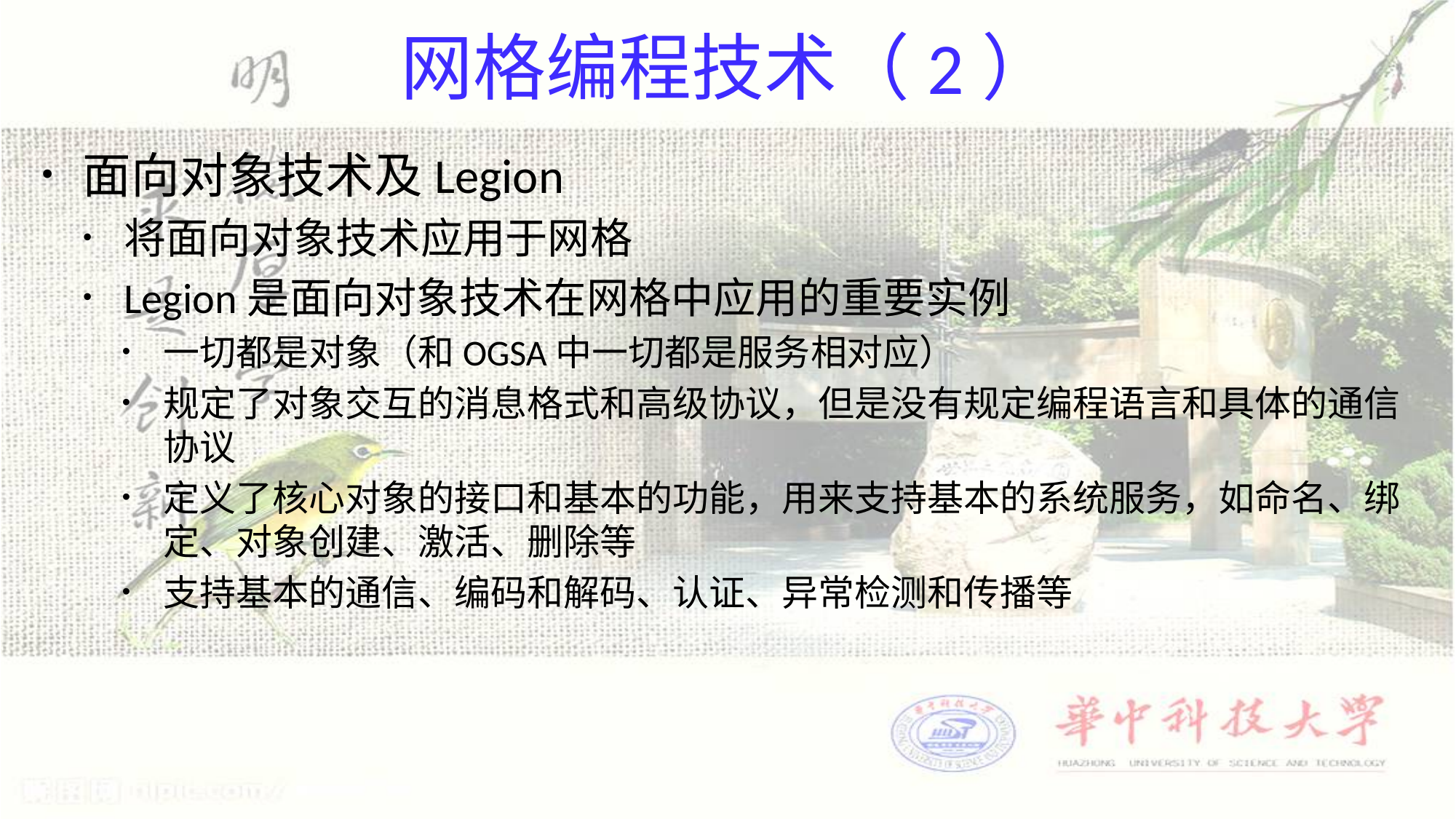

# 网格编程技术（2）
面向对象技术及Legion
将面向对象技术应用于网格
Legion是面向对象技术在网格中应用的重要实例
一切都是对象（和OGSA中一切都是服务相对应）
规定了对象交互的消息格式和高级协议，但是没有规定编程语言和具体的通信协议
定义了核心对象的接口和基本的功能，用来支持基本的系统服务，如命名、绑定、对象创建、激活、删除等
支持基本的通信、编码和解码、认证、异常检测和传播等